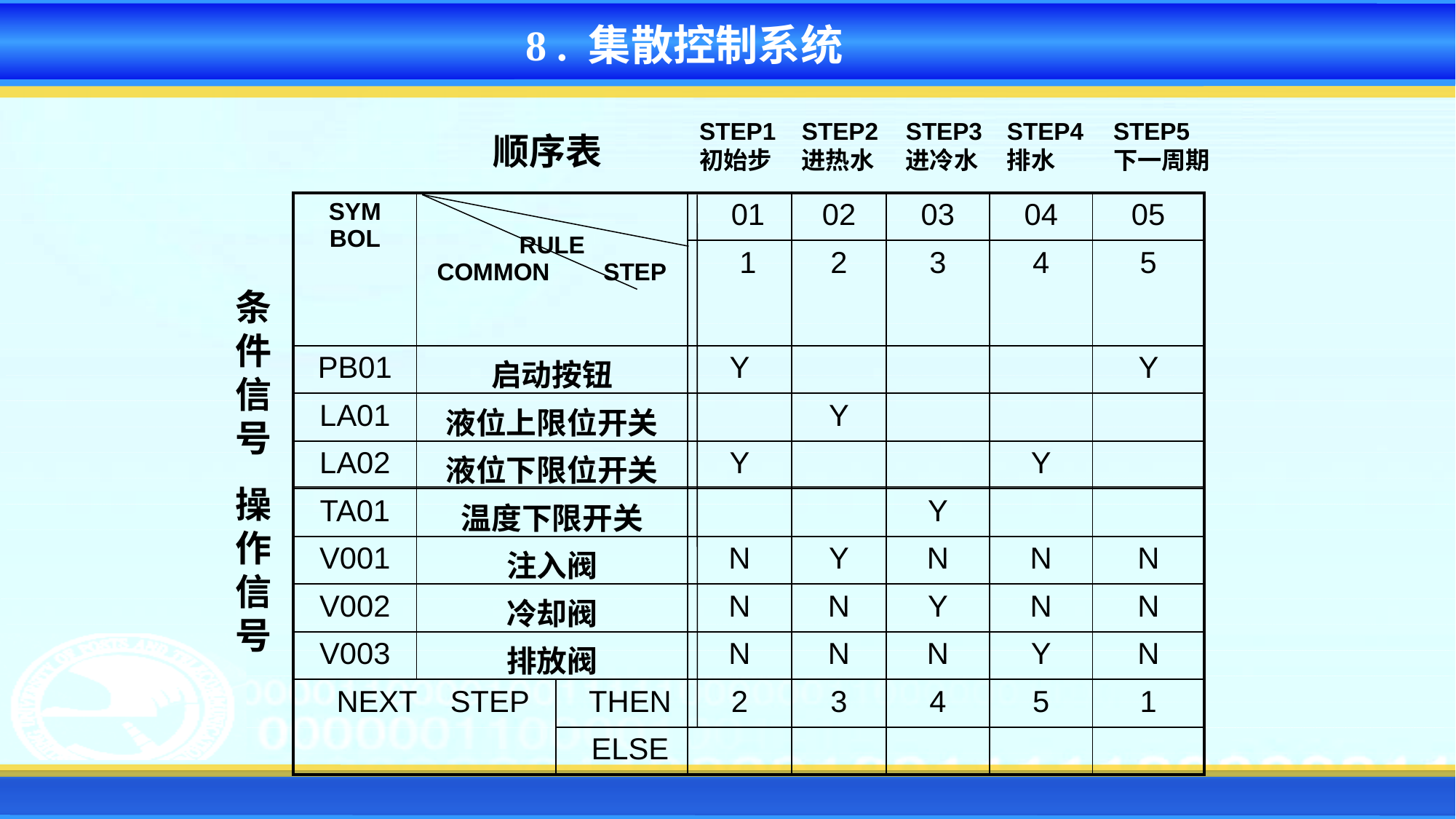

8 . 集散控制系统
STEP1
初始步
STEP3
进冷水
STEP4
排水

STEP5
下一周期
STEP2
进热水
顺序表
| SYM BOL | RULE COMMON STEP |  | 01 | 02 | 03 | 04 | 05 |
| --- | --- | --- | --- | --- | --- | --- | --- |
|  |  |  | 1 | 2 | 3 | 4 | 5 |
| PB01 | 启动按钮 |  | Y |  |  |  | Y |
| LA01 | 液位上限位开关 |  |  | Y |  |  |  |
| LA02 | 液位下限位开关 |  | Y |  |  | Y |  |
| TA01 | 温度下限开关 |  |  |  | Y |  |  |
| V001 | 注入阀 |  | N | Y | N | N | N |
| V002 | 冷却阀 |  | N | N | Y | N | N |
| V003 | 排放阀 |  | N | N | N | Y | N |
| NEXT STEP |  | THEN | 2 | 3 | 4 | 5 | 1 |
|  |  | ELSE |  |  |  |  |  |

条件信号
操作信号